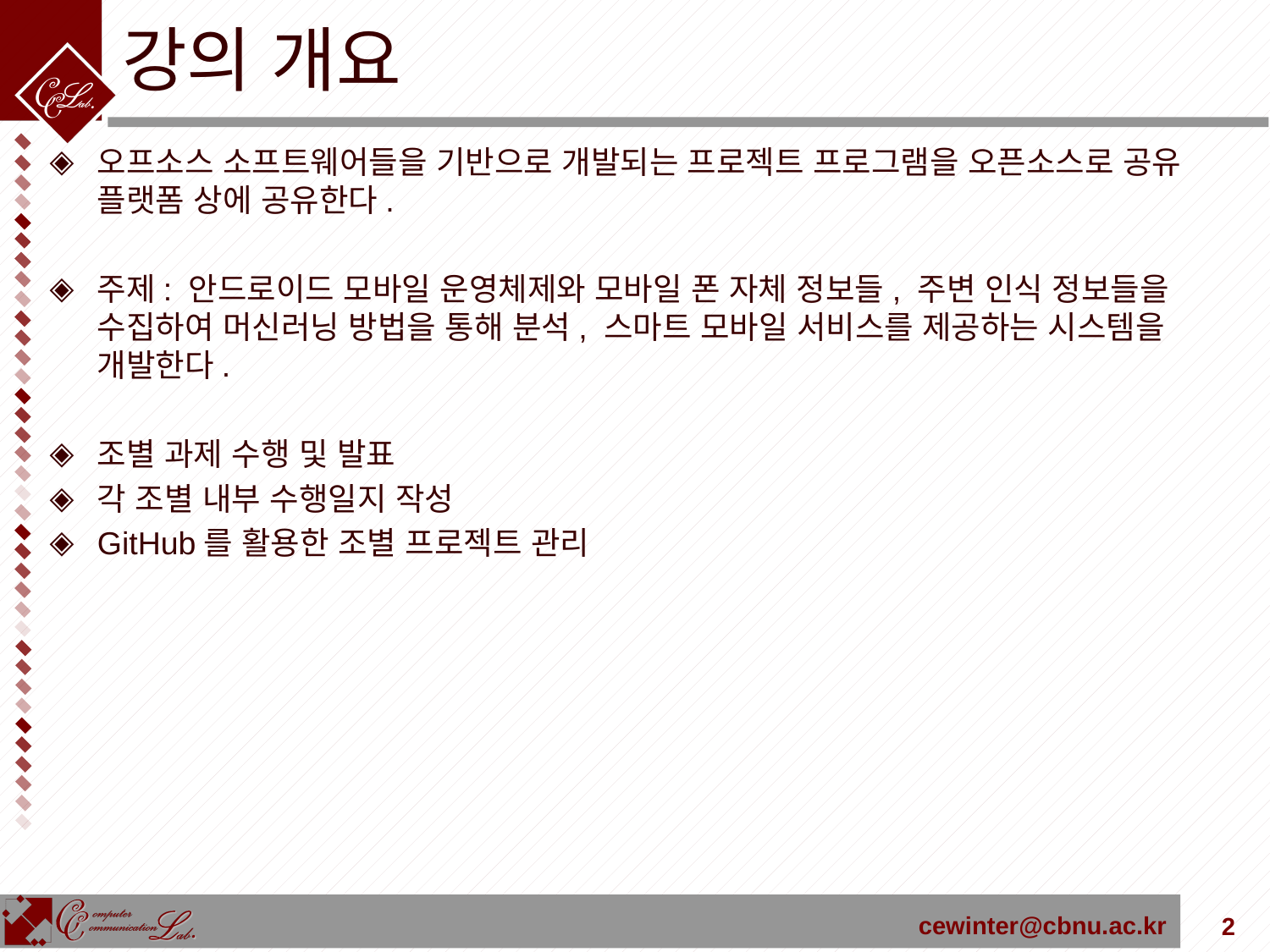

# 강의 개요
오프소스 소프트웨어들을 기반으로 개발되는 프로젝트 프로그램을 오픈소스로 공유 플랫폼 상에 공유한다.

주제: 안드로이드 모바일 운영체제와 모바일 폰 자체 정보들, 주변 인식 정보들을 수집하여 머신러닝 방법을 통해 분석, 스마트 모바일 서비스를 제공하는 시스템을 개발한다.

조별 과제 수행 및 발표
각 조별 내부 수행일지 작성
GitHub를 활용한 조별 프로젝트 관리